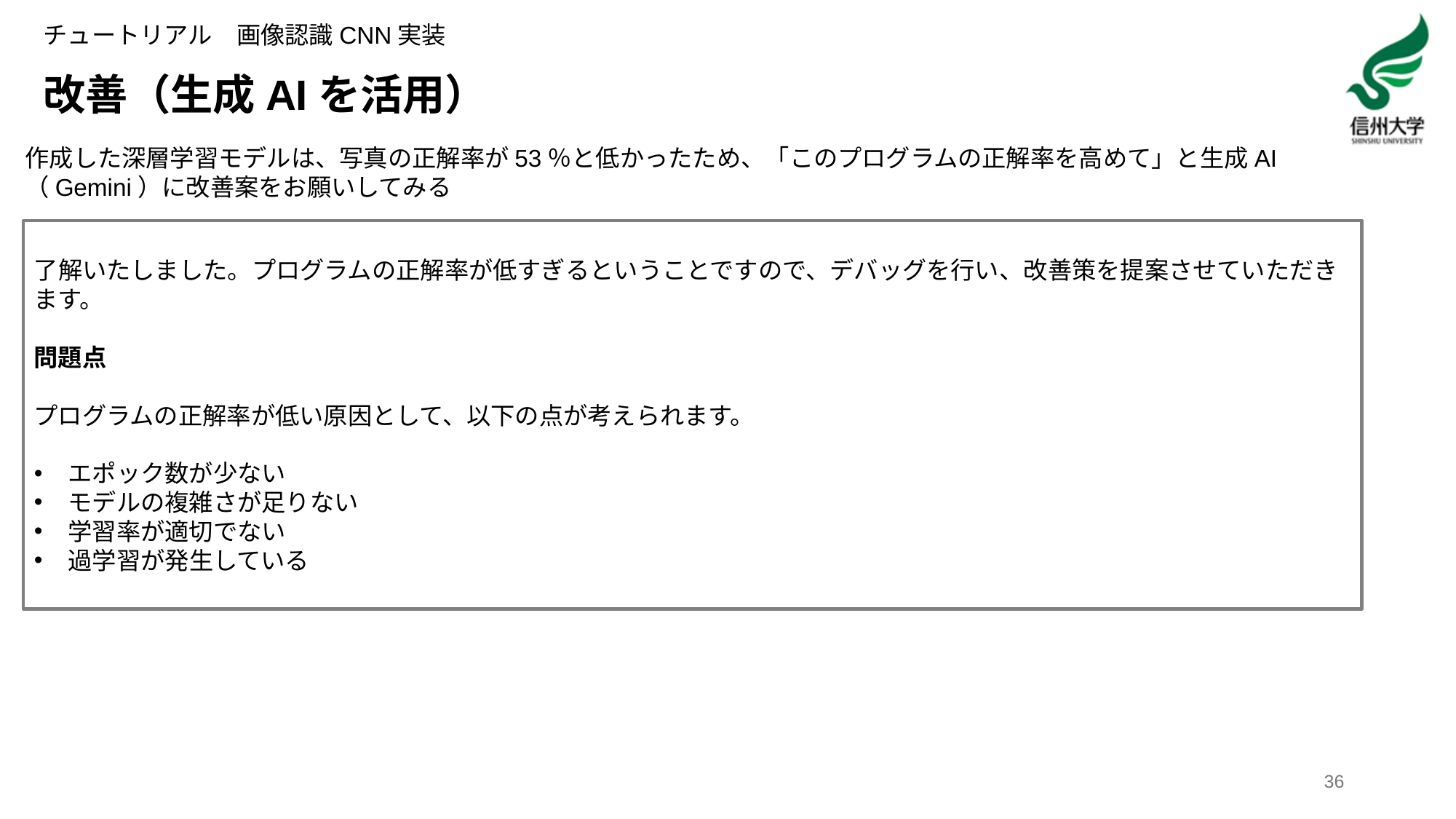

チュートリアル　画像認識CNN実装
# 改善（生成AIを活用）
作成した深層学習モデルは、写真の正解率が53％と低かったため、「このプログラムの正解率を高めて」と生成AI（Gemini）に改善案をお願いしてみる

了解いたしました。プログラムの正解率が低すぎるということですので、デバッグを行い、改善策を提案させていただきます。

問題点

プログラムの正解率が低い原因として、以下の点が考えられます。

エポック数が少ない
モデルの複雑さが足りない
学習率が適切でない
過学習が発生している

36